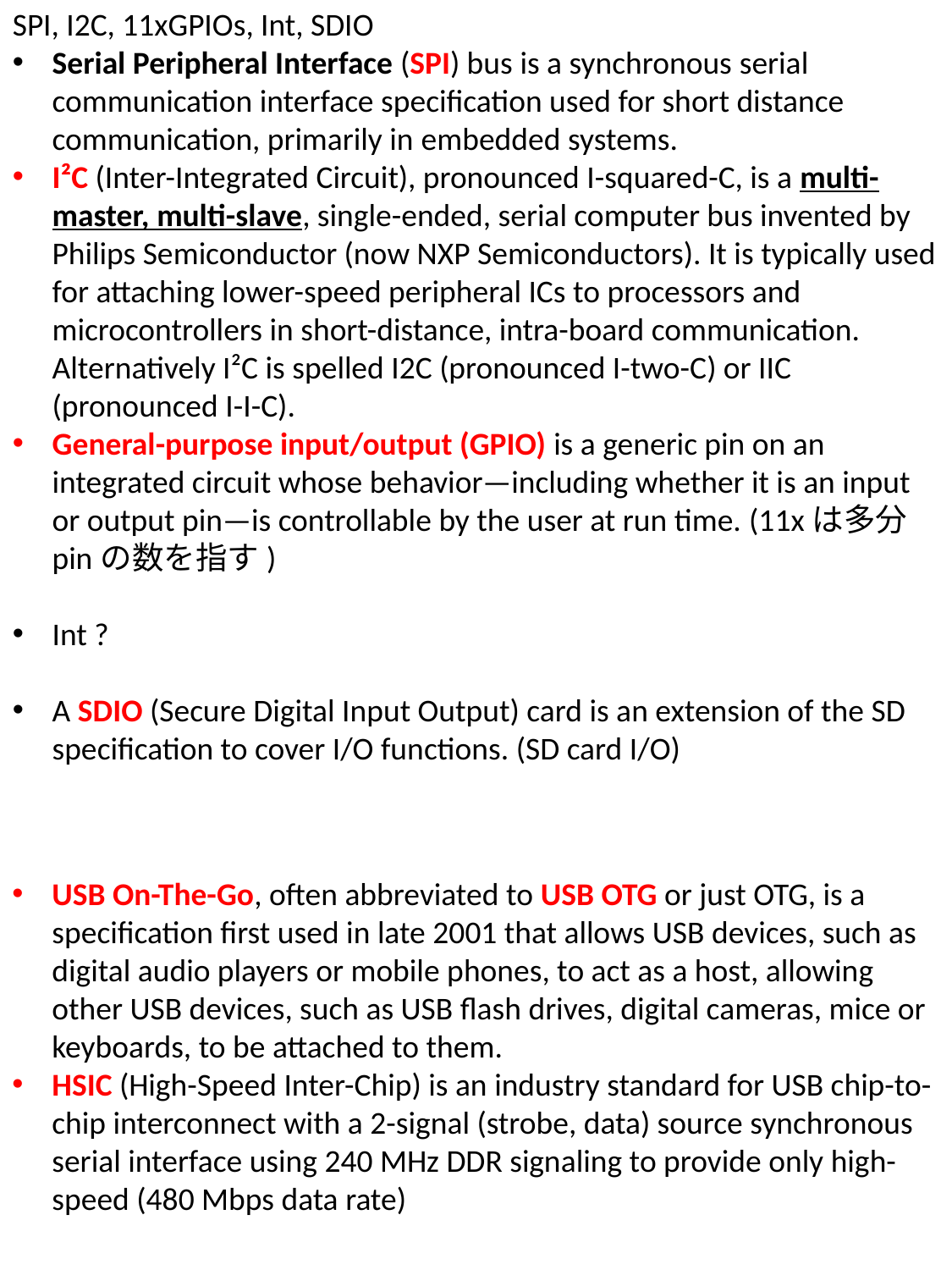

SPI, I2C, 11xGPIOs, Int, SDIO
Serial Peripheral Interface (SPI) bus is a synchronous serial communication interface specification used for short distance communication, primarily in embedded systems.
I²C (Inter-Integrated Circuit), pronounced I-squared-C, is a multi-master, multi-slave, single-ended, serial computer bus invented by Philips Semiconductor (now NXP Semiconductors). It is typically used for attaching lower-speed peripheral ICs to processors and microcontrollers in short-distance, intra-board communication. Alternatively I²C is spelled I2C (pronounced I-two-C) or IIC (pronounced I-I-C).
General-purpose input/output (GPIO) is a generic pin on an integrated circuit whose behavior—including whether it is an input or output pin—is controllable by the user at run time. (11xは多分pinの数を指す)

Int ?

A SDIO (Secure Digital Input Output) card is an extension of the SD specification to cover I/O functions. (SD card I/O)
IRQ (Interrupt  ReQuest): 割り込み
The Serial Peripheral Interface(SPI) and the Clocked Serial Interface (CSI) are essentially the same thing, both synchronous serial interfaces in a master/slave mode with clock, data in and data out leads. Both use chip select leads to address multiple devices.
The CSI interface is implemented in the NEC/Renesas V850 lines of microcontrollers and appears to be proprietary to NEC.
both CSI and SPI use three lines - clock, data in and data out
USB On-The-Go, often abbreviated to USB OTG or just OTG, is a specification first used in late 2001 that allows USB devices, such as digital audio players or mobile phones, to act as a host, allowing other USB devices, such as USB flash drives, digital cameras, mice or keyboards, to be attached to them.
HSIC (High-Speed Inter-Chip) is an industry standard for USB chip-to-chip interconnect with a 2-signal (strobe, data) source synchronous serial interface using 240 MHz DDR signaling to provide only high-speed (480 Mbps data rate)